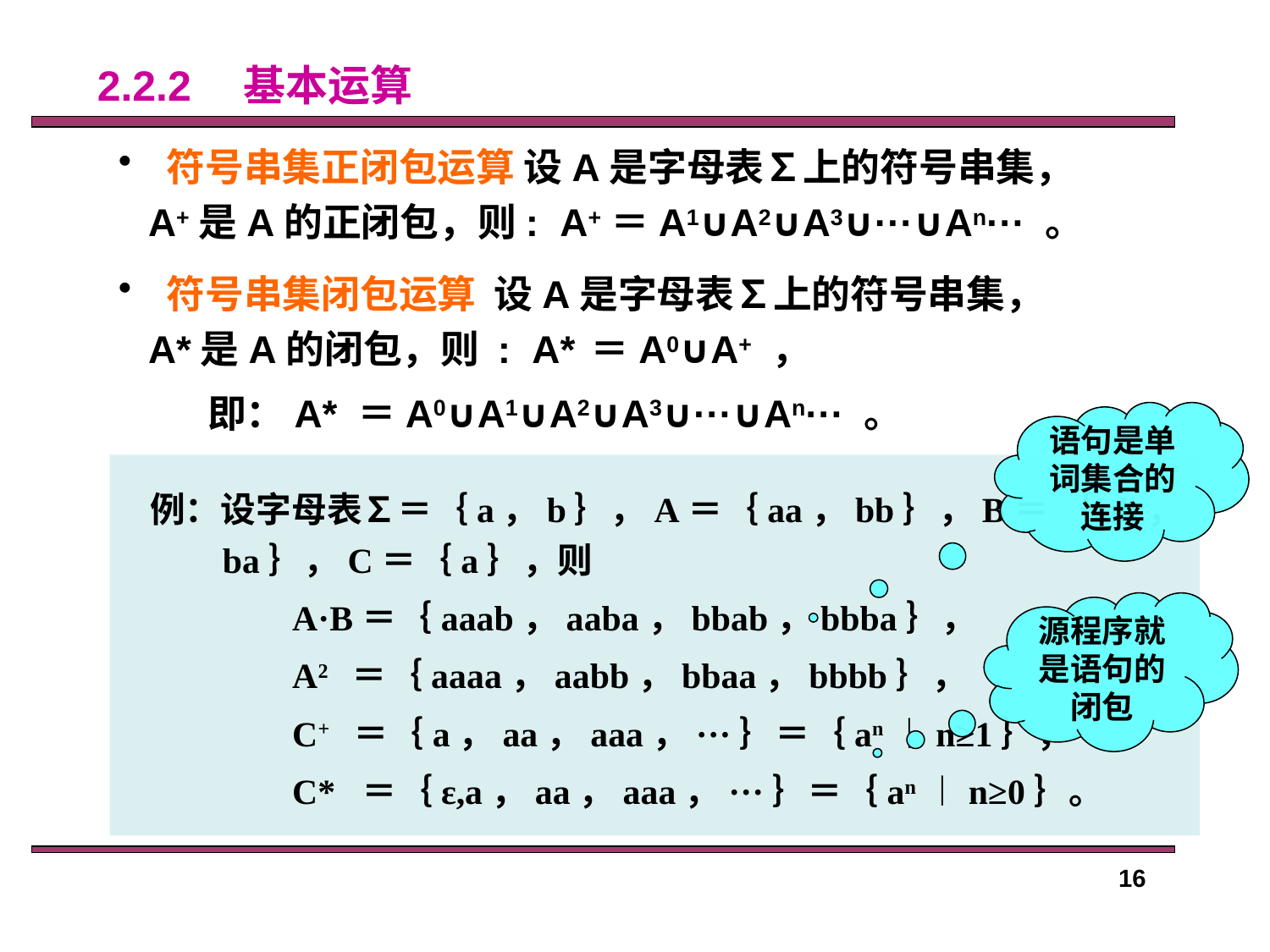

2.2.2　基本运算
 符号串集正闭包运算 设A是字母表∑上的符号串集， A+是A的正闭包，则:  A+＝A1∪A2∪A3∪···∪An··· 。
 符号串集闭包运算  设A是字母表∑上的符号串集， A*是A的闭包，则 :  A* ＝A0∪A+ ，
         即：A* ＝A0∪A1∪A2∪A3∪···∪An··· 。
语句是单词集合的连接

例：设字母表∑＝｛a，b｝，A＝｛aa，bb｝，B＝ ｛ab，ba｝，C＝｛a｝，则
                A·B＝｛aaab，aaba，bbab，bbba｝，
                A2   ＝｛aaaa，aabb，bbaa，bbbb｝，
                C+   ＝｛a，aa，aaa，···｝＝｛an︱n≥1｝，
                C*  ＝｛ε,a，aa，aaa，···｝＝｛an︱n≥0｝。
源程序就是语句的闭包
16